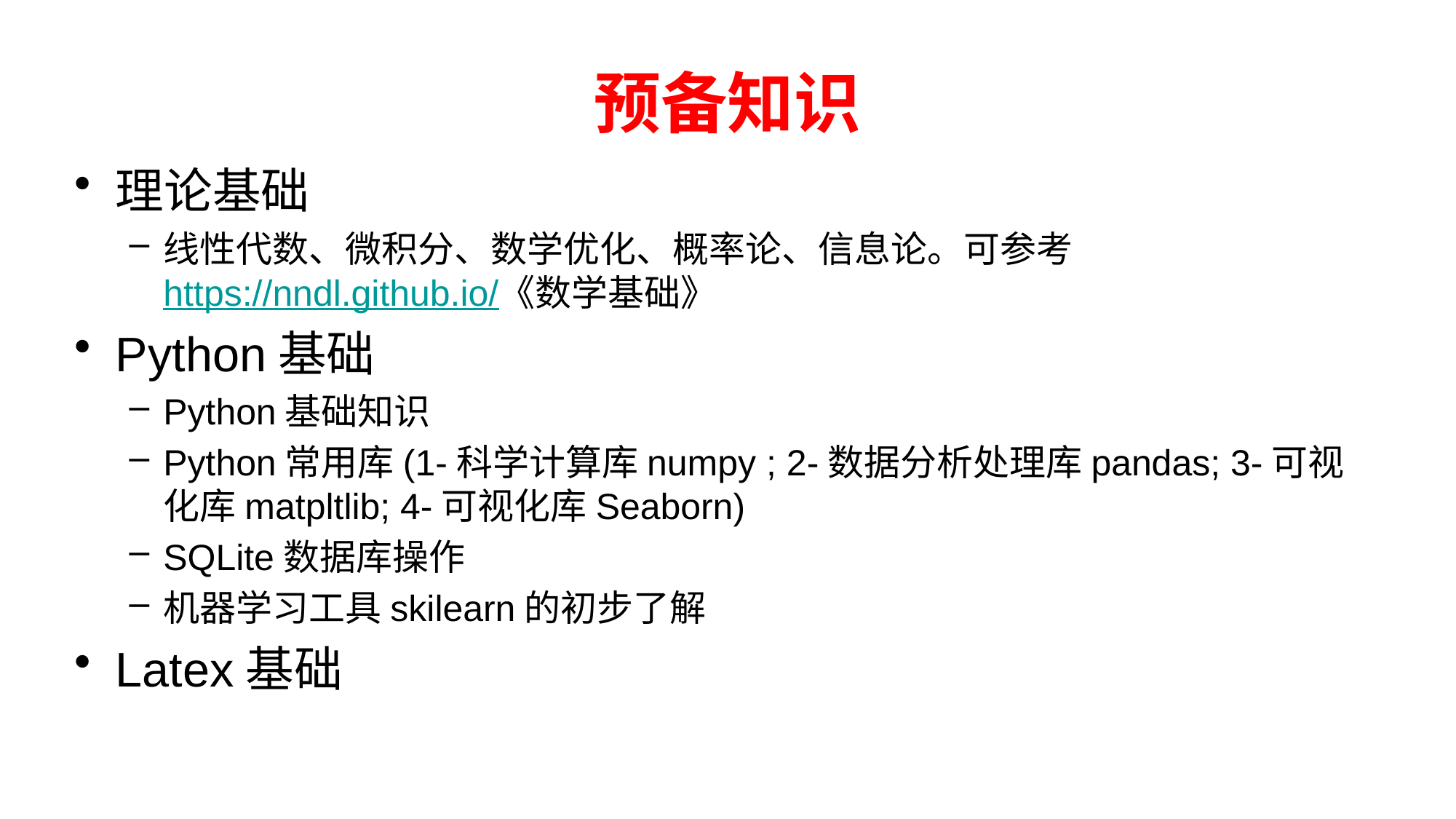

# 预备知识
理论基础
线性代数、微积分、数学优化、概率论、信息论。可参考 https://nndl.github.io/《数学基础》
Python基础
Python基础知识
Python常用库(1-科学计算库numpy ; 2-数据分析处理库pandas; 3-可视化库matpltlib; 4-可视化库Seaborn)
SQLite数据库操作
机器学习工具skilearn的初步了解
Latex基础